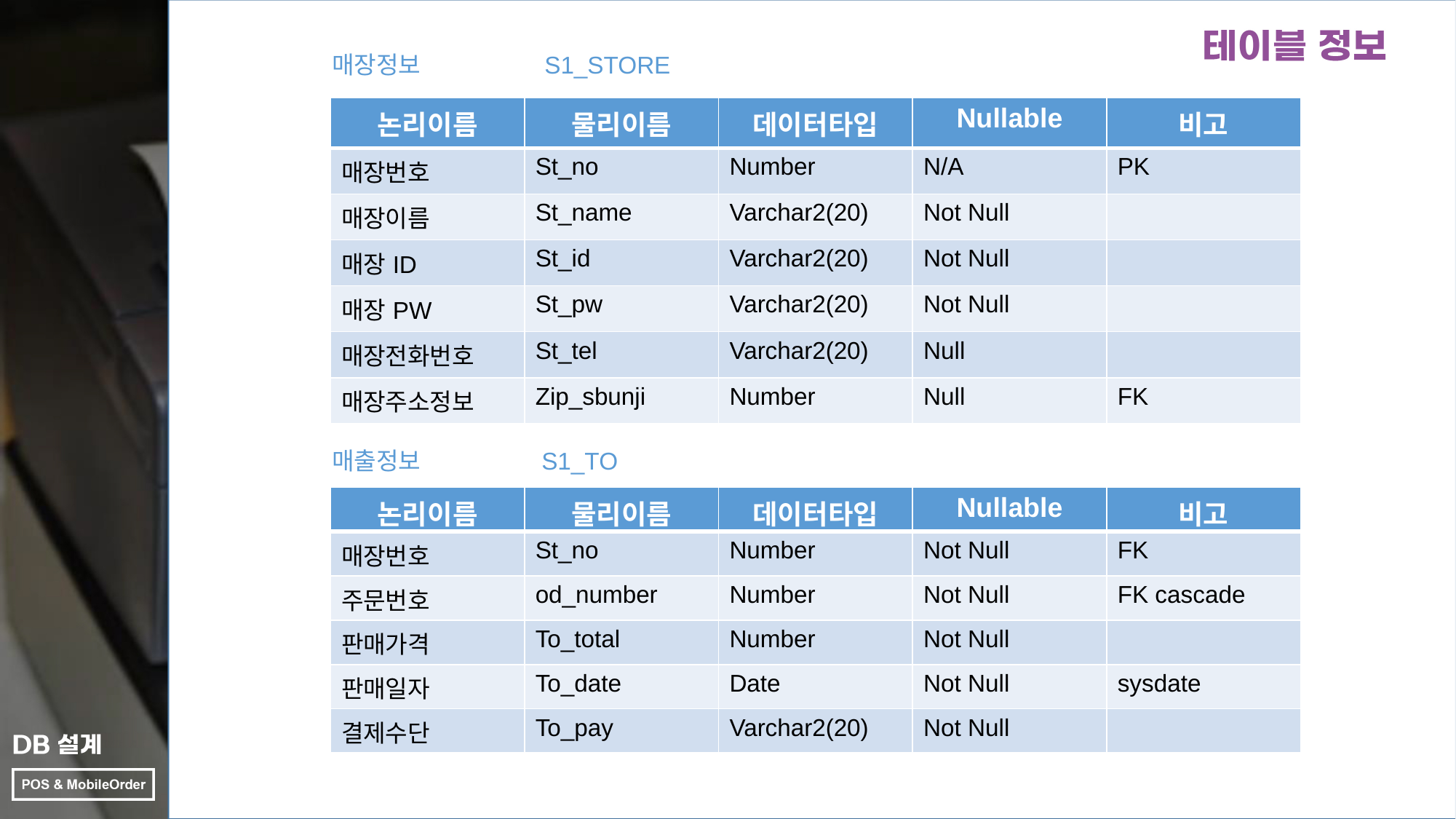

매장정보
S1_STORE
| 논리이름 | 물리이름 | 데이터타입 | Nullable | 비고 |
| --- | --- | --- | --- | --- |
| 매장번호 | St\_no | Number | N/A | PK |
| 매장이름 | St\_name | Varchar2(20) | Not Null |  |
| 매장ID | St\_id | Varchar2(20) | Not Null |  |
| 매장PW | St\_pw | Varchar2(20) | Not Null |  |
| 매장전화번호 | St\_tel | Varchar2(20) | Null |  |
| 매장주소정보 | Zip\_sbunji | Number | Null | FK |
매출정보
S1_TO
| 논리이름 | 물리이름 | 데이터타입 | Nullable | 비고 |
| --- | --- | --- | --- | --- |
| 매장번호 | St\_no | Number | Not Null | FK |
| 주문번호 | od\_number | Number | Not Null | FK cascade |
| 판매가격 | To\_total | Number | Not Null |  |
| 판매일자 | To\_date | Date | Not Null | sysdate |
| 결제수단 | To\_pay | Varchar2(20) | Not Null |  |